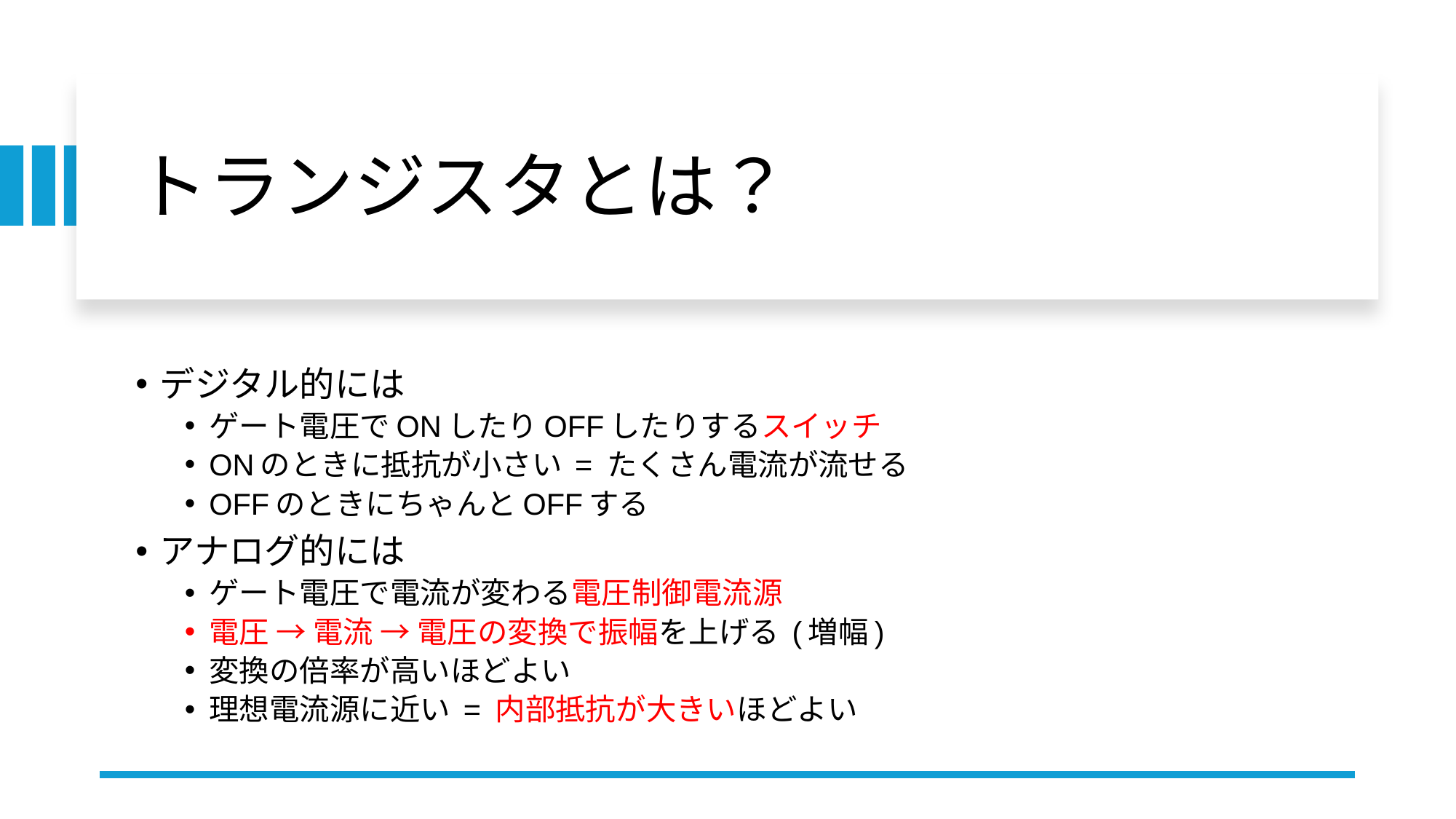

# トランジスタとは？

デジタル的には
ゲート電圧でONしたりOFFしたりするスイッチ
ONのときに抵抗が小さい = たくさん電流が流せる
OFFのときにちゃんとOFFする
アナログ的には
ゲート電圧で電流が変わる電圧制御電流源
電圧 → 電流 → 電圧の変換で振幅を上げる (増幅)
変換の倍率が高いほどよい
理想電流源に近い = 内部抵抗が大きいほどよい